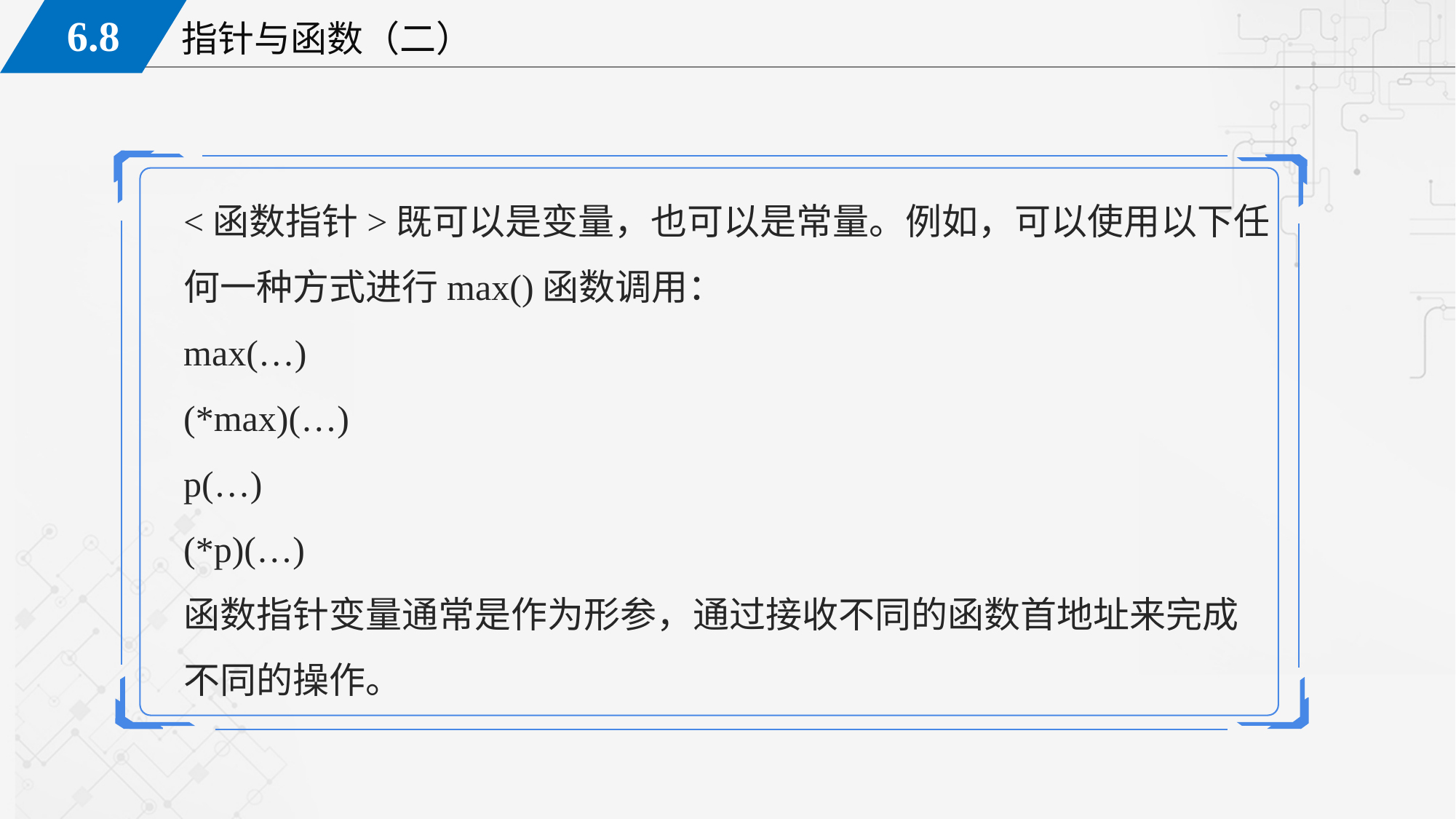

<函数指针>既可以是变量，也可以是常量。例如，可以使用以下任何一种方式进行max()函数调用：
max(…)
(*max)(…)
p(…)
(*p)(…)
函数指针变量通常是作为形参，通过接收不同的函数首地址来完成不同的操作。